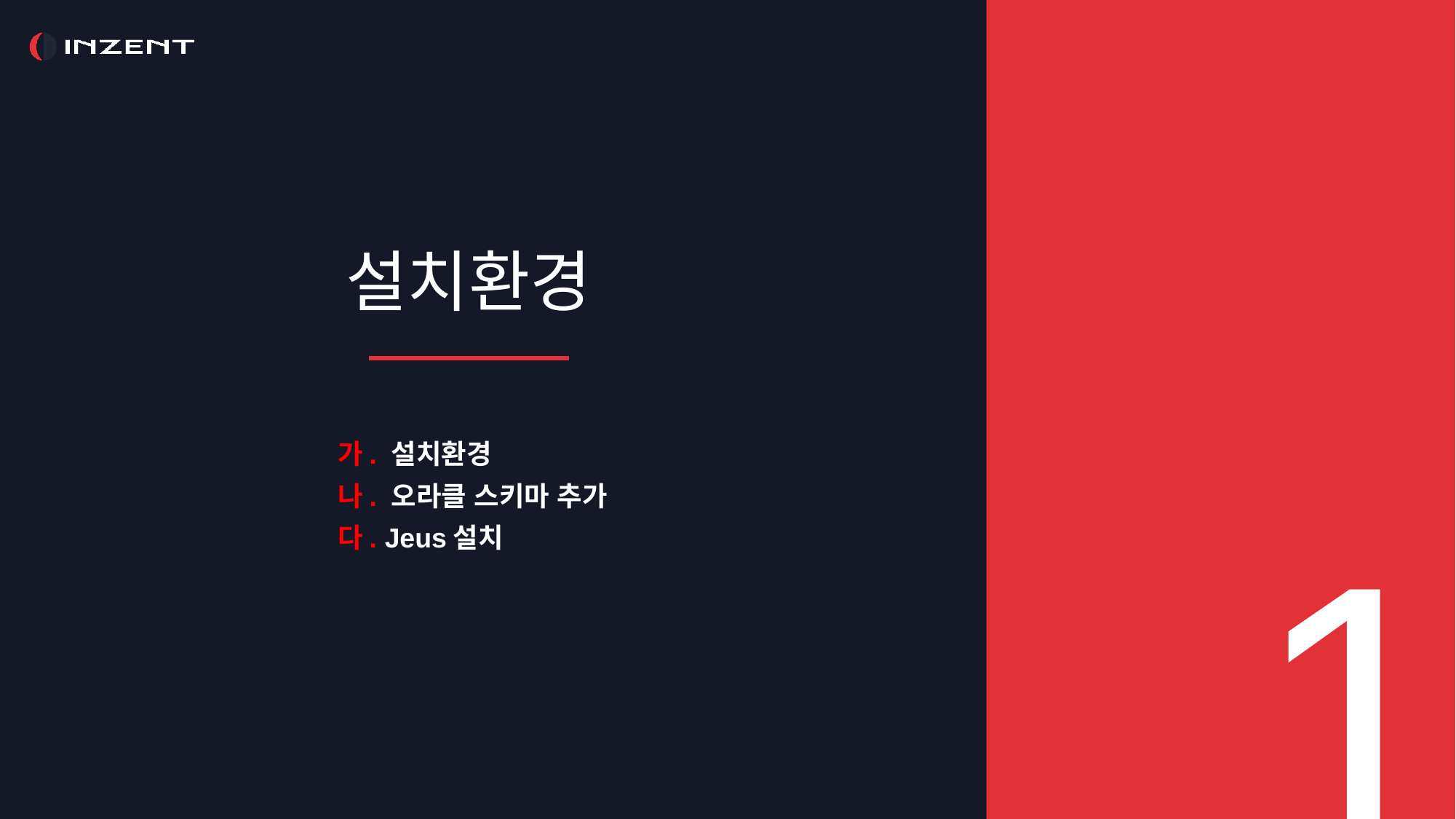

설치환경
가. 설치환경
나. 오라클 스키마 추가
다. Jeus설치